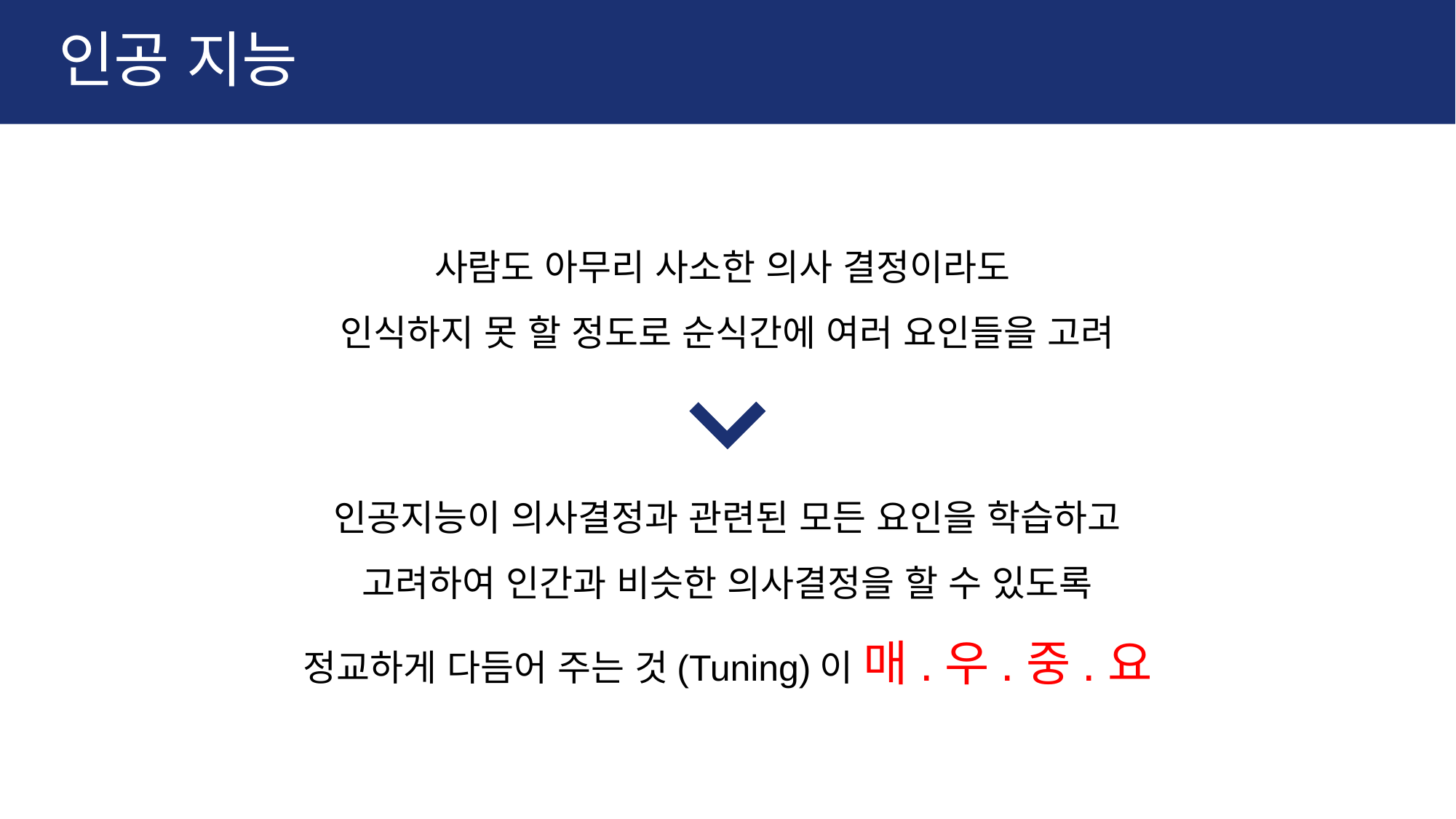

# 인공 지능
사람도 아무리 사소한 의사 결정이라도
인식하지 못 할 정도로 순식간에 여러 요인들을 고려

인공지능이 의사결정과 관련된 모든 요인을 학습하고
고려하여 인간과 비슷한 의사결정을 할 수 있도록
정교하게 다듬어 주는 것(Tuning)이 매.우.중.요